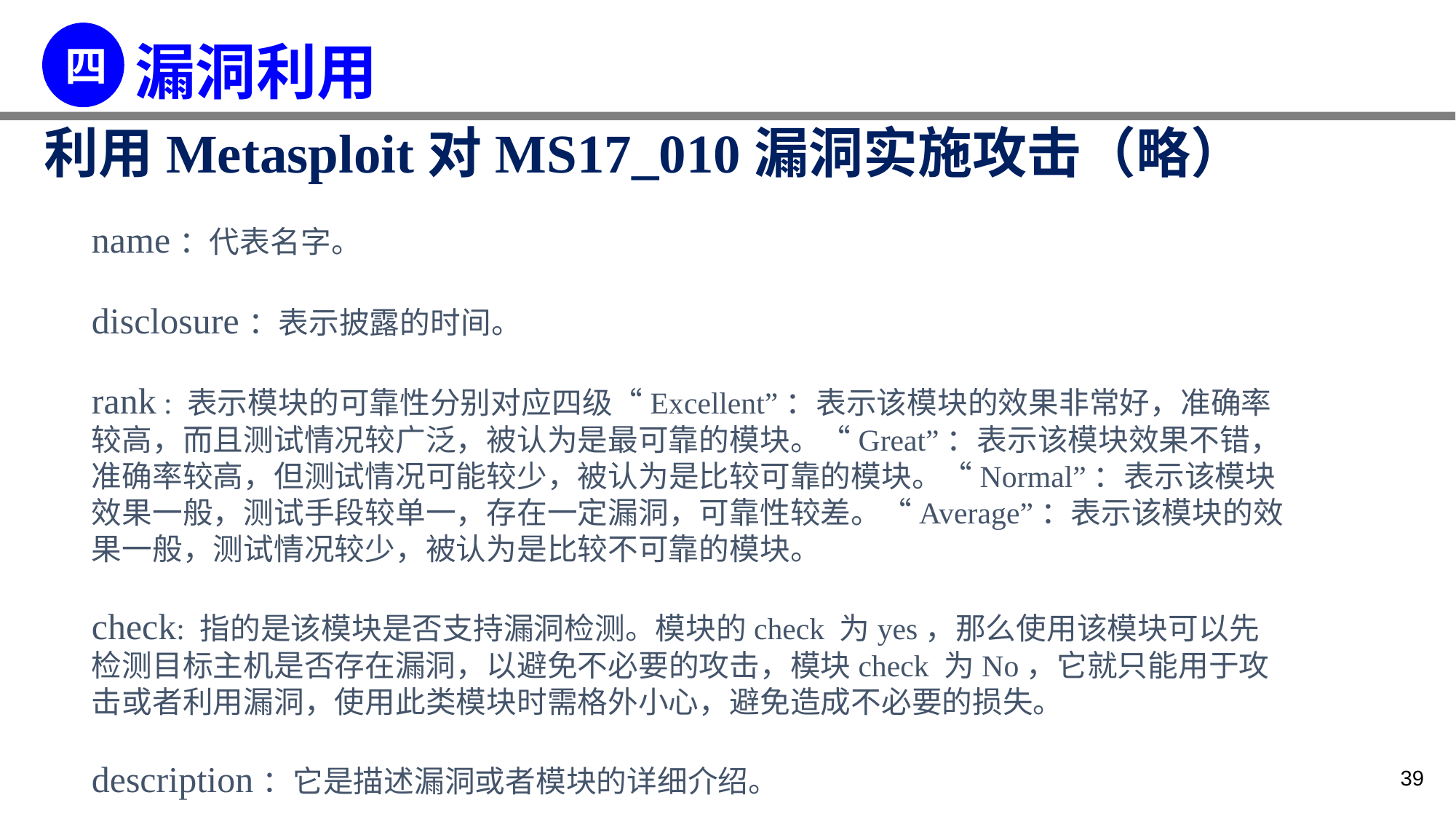

利用Metasploit对MS17_010漏洞实施攻击（略）
name：代表名字。

disclosure：表示披露的时间。

rank : 表示模块的可靠性分别对应四级“Excellent”：表示该模块的效果非常好，准确率较高，而且测试情况较广泛，被认为是最可靠的模块。“Great”：表示该模块效果不错，准确率较高，但测试情况可能较少，被认为是比较可靠的模块。“Normal”：表示该模块效果一般，测试手段较单一，存在一定漏洞，可靠性较差。“Average”：表示该模块的效果一般，测试情况较少，被认为是比较不可靠的模块。

check: 指的是该模块是否支持漏洞检测。模块的check 为yes，那么使用该模块可以先检测目标主机是否存在漏洞，以避免不必要的攻击，模块check 为No，它就只能用于攻击或者利用漏洞，使用此类模块时需格外小心，避免造成不必要的损失​。

description：它是描述漏洞或者模块的详细介绍。
39